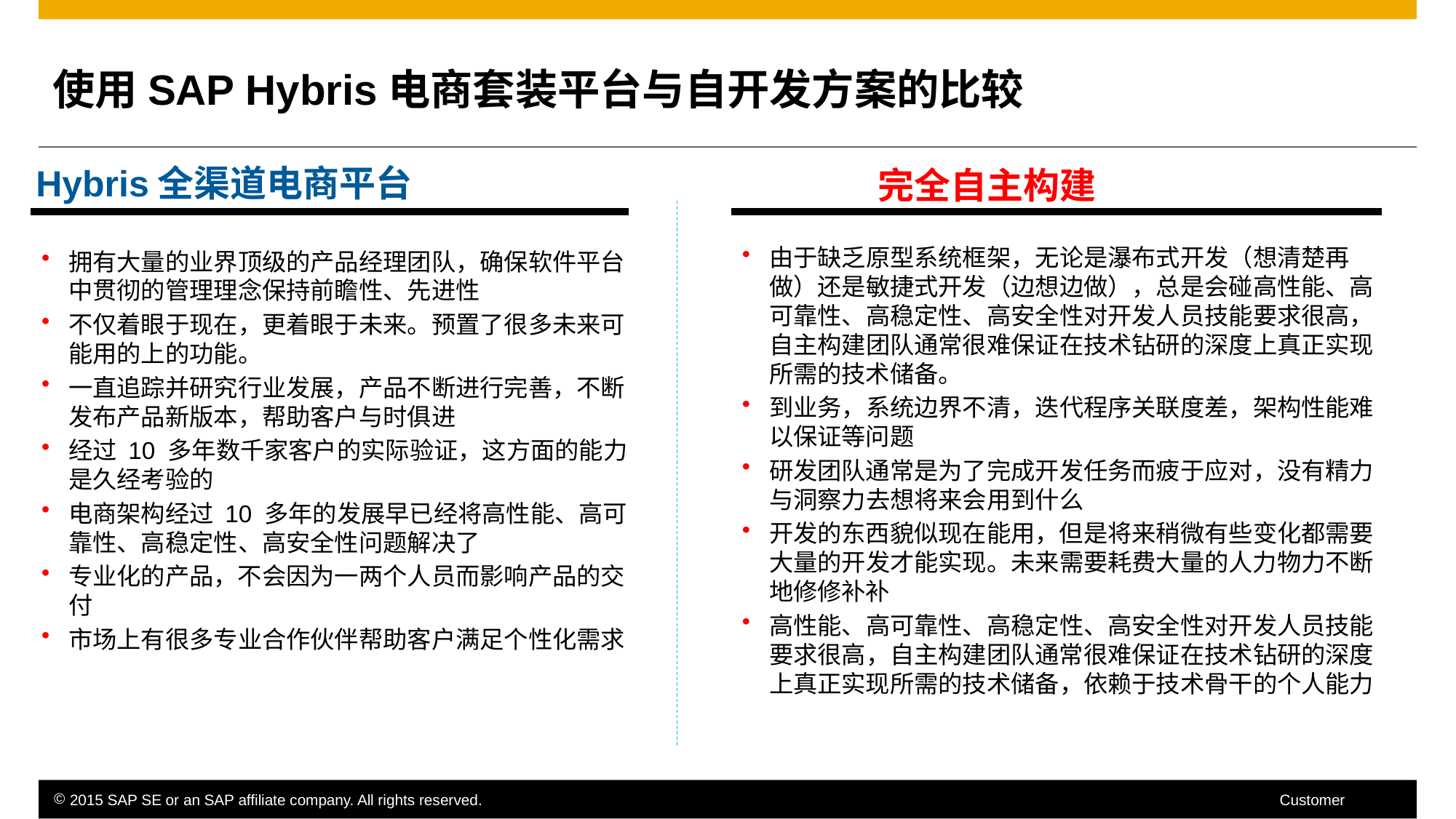

使用SAP Hybris电商套装平台与自开发方案的比较
Hybris全渠道电商平台

完全自主构建

由于缺乏原型系统框架，无论是瀑布式开发（想清楚再做）还是敏捷式开发（边想边做），总是会碰高性能、高可靠性、高稳定性、高安全性对开发人员技能要求很高，自主构建团队通常很难保证在技术钻研的深度上真正实现所需的技术储备。
到业务，系统边界不清，迭代程序关联度差，架构性能难以保证等问题
研发团队通常是为了完成开发任务而疲于应对，没有精力与洞察力去想将来会用到什么
开发的东西貌似现在能用，但是将来稍微有些变化都需要大量的开发才能实现。未来需要耗费大量的人力物力不断地修修补补
高性能、高可靠性、高稳定性、高安全性对开发人员技能要求很高，自主构建团队通常很难保证在技术钻研的深度上真正实现所需的技术储备，依赖于技术骨干的个人能力

拥有大量的业界顶级的产品经理团队，确保软件平台中贯彻的管理理念保持前瞻性、先进性
不仅着眼于现在，更着眼于未来。预置了很多未来可能用的上的功能。
一直追踪并研究行业发展，产品不断进行完善，不断发布产品新版本，帮助客户与时俱进
经过 10 多年数千家客户的实际验证，这方面的能力是久经考验的
电商架构经过 10 多年的发展早已经将高性能、高可靠性、高稳定性、高安全性问题解决了
专业化的产品，不会因为一两个人员而影响产品的交付
市场上有很多专业合作伙伴帮助客户满足个性化需求